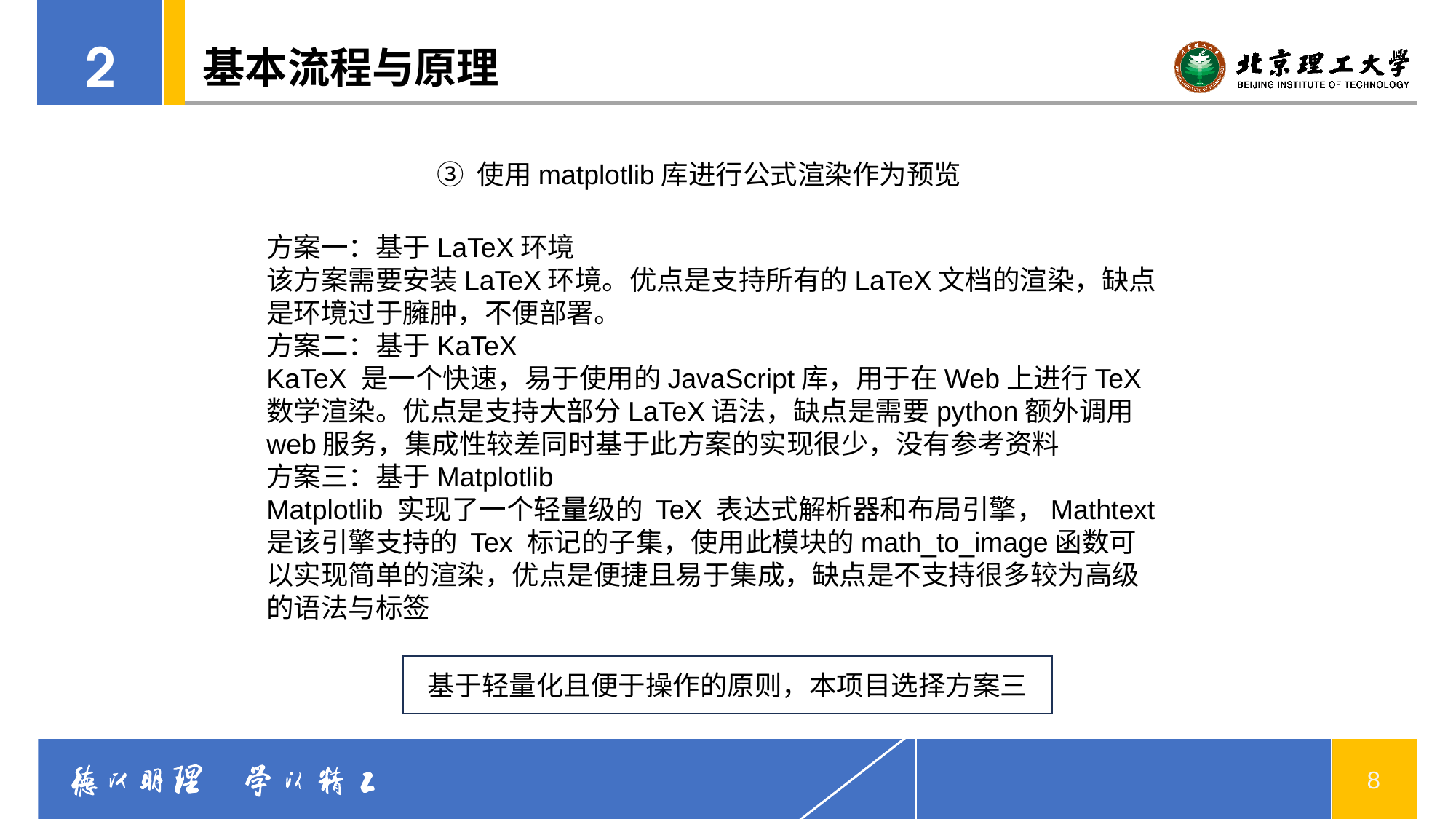

2
# 基本流程与原理
③ 使用matplotlib库进行公式渲染作为预览

方案一：基于LaTeX环境
该方案需要安装LaTeX环境。优点是支持所有的LaTeX文档的渲染，缺点是环境过于臃肿，不便部署。
方案二：基于KaTeX
KaTeX 是一个快速，易于使用的JavaScript库，用于在Web上进行TeX数学渲染。优点是支持大部分LaTeX语法，缺点是需要python额外调用web服务，集成性较差同时基于此方案的实现很少，没有参考资料
方案三：基于Matplotlib
Matplotlib 实现了一个轻量级的 TeX 表达式解析器和布局引擎，Mathtext 是该引擎支持的 Tex 标记的子集，使用此模块的math_to_image函数可以实现简单的渲染，优点是便捷且易于集成，缺点是不支持很多较为高级的语法与标签
基于轻量化且便于操作的原则，本项目选择方案三